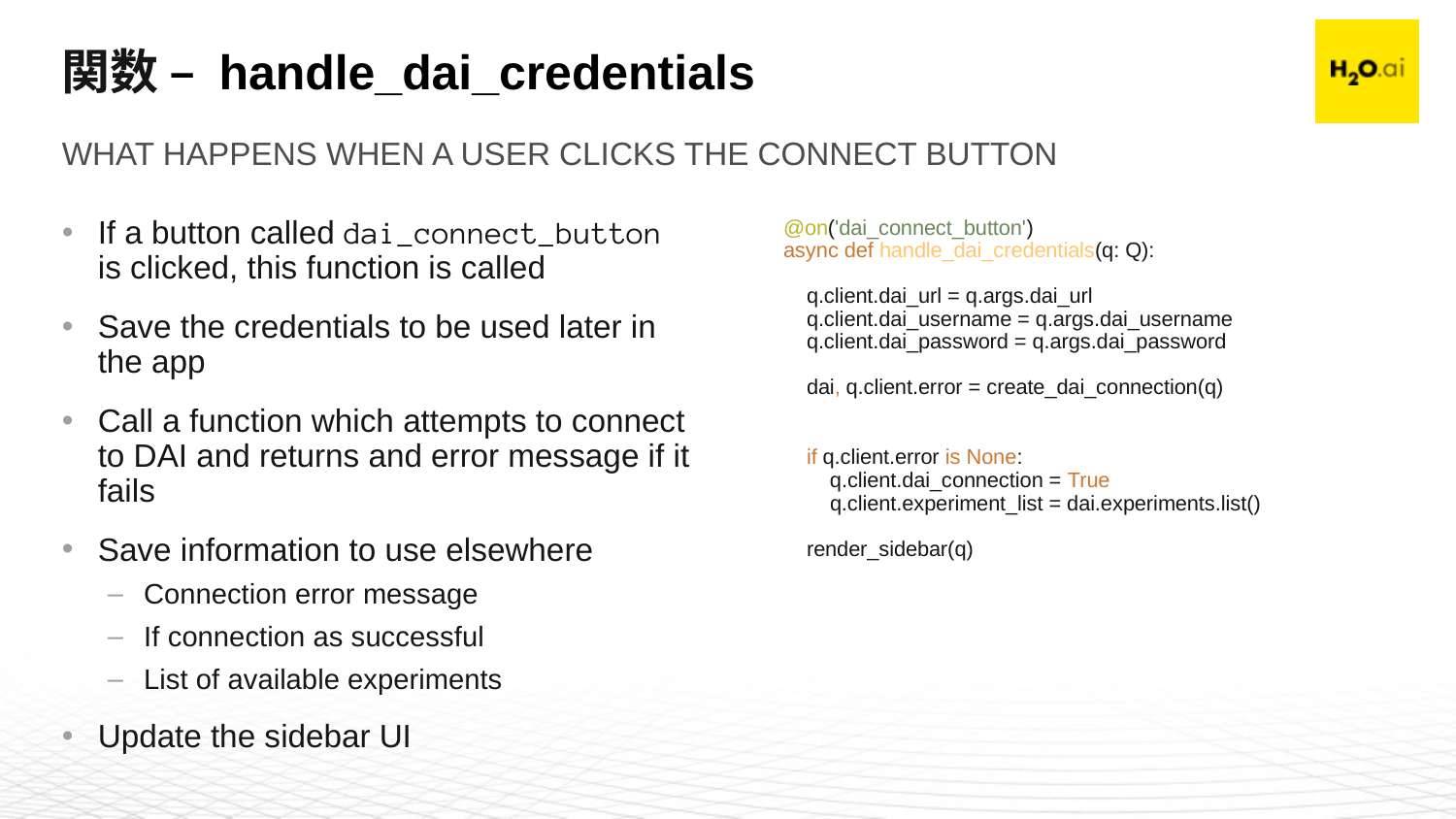

# 関数 – handle_dai_credentials
What happens when a user clicks the connect button
If a button called dai_connect_button is clicked, this function is called
Save the credentials to be used later in the app
Call a function which attempts to connect to DAI and returns and error message if it fails
Save information to use elsewhere
Connection error message
If connection as successful
List of available experiments
Update the sidebar UI
@on('dai_connect_button')
async def handle_dai_credentials(q: Q):
    q.client.dai_url = q.args.dai_url
    q.client.dai_username = q.args.dai_username
    q.client.dai_password = q.args.dai_password
    dai, q.client.error = create_dai_connection(q)
    if q.client.error is None:
        q.client.dai_connection = True
        q.client.experiment_list = dai.experiments.list()
    render_sidebar(q)